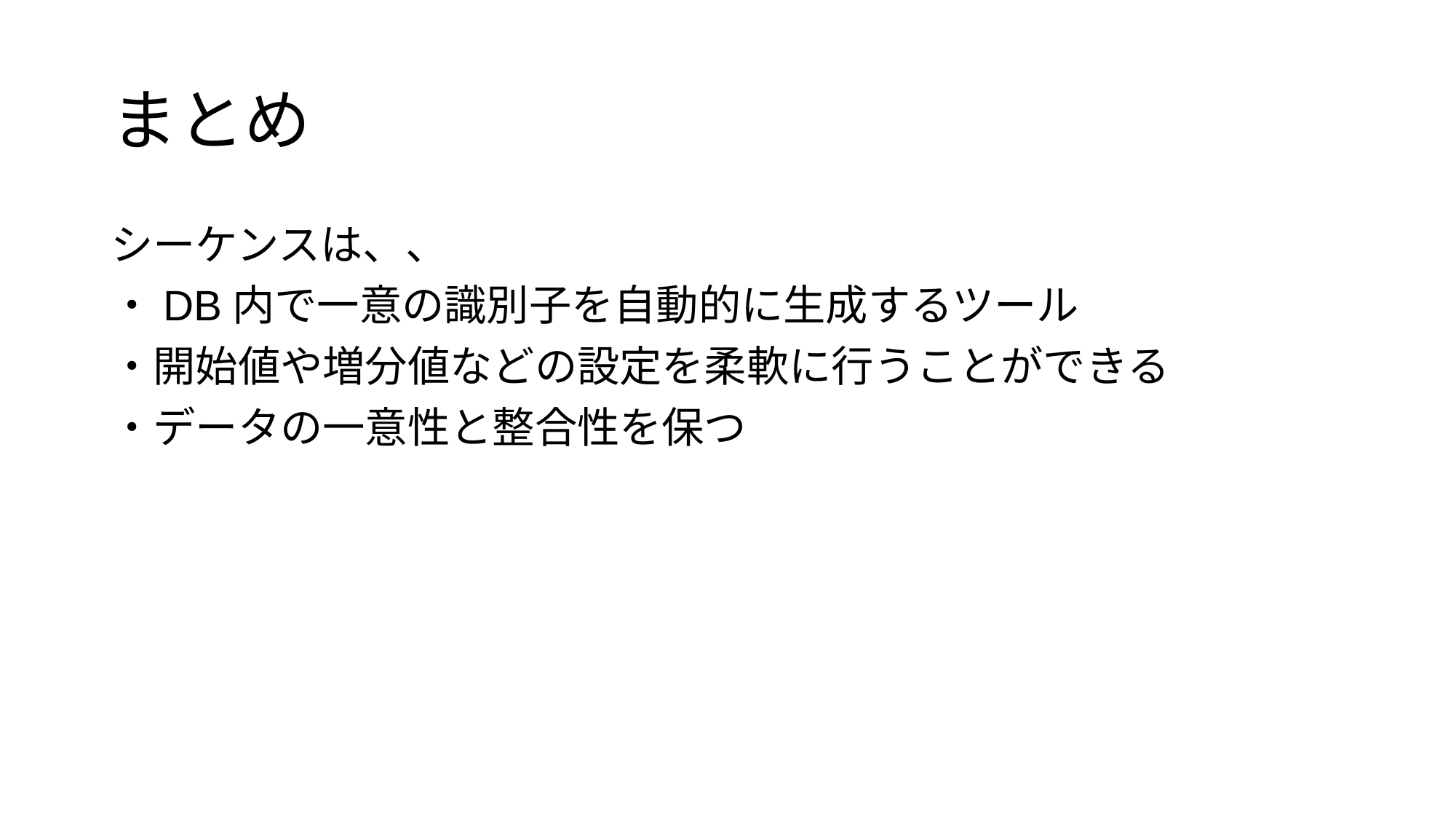

# まとめ
シーケンスは、、
・DB内で一意の識別子を自動的に生成するツール
・開始値や増分値などの設定を柔軟に行うことができる
・データの一意性と整合性を保つ